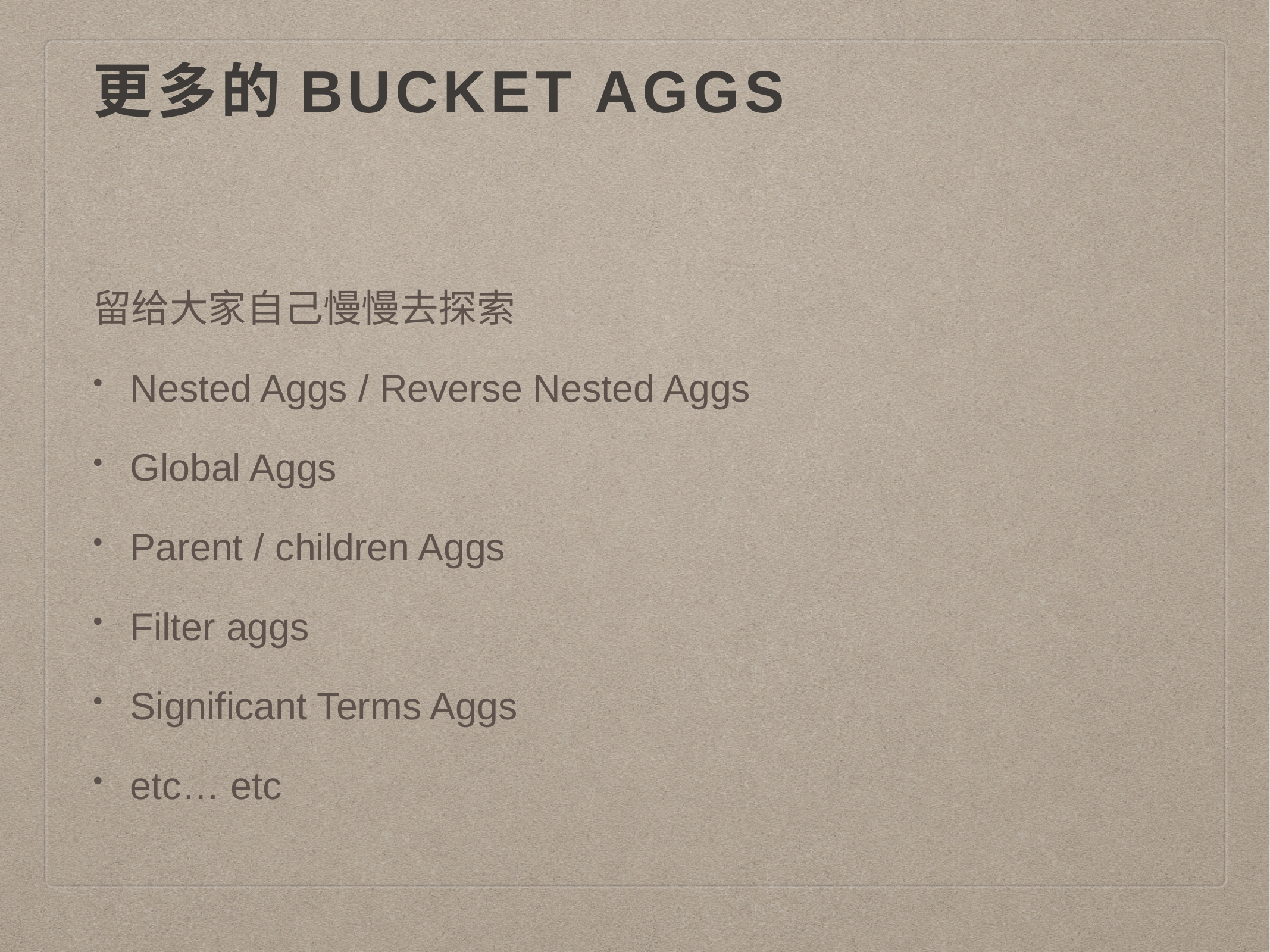

# 更多的Bucket Aggs
留给大家自己慢慢去探索
Nested Aggs / Reverse Nested Aggs
Global Aggs
Parent / children Aggs
Filter aggs
Significant Terms Aggs
etc… etc
18